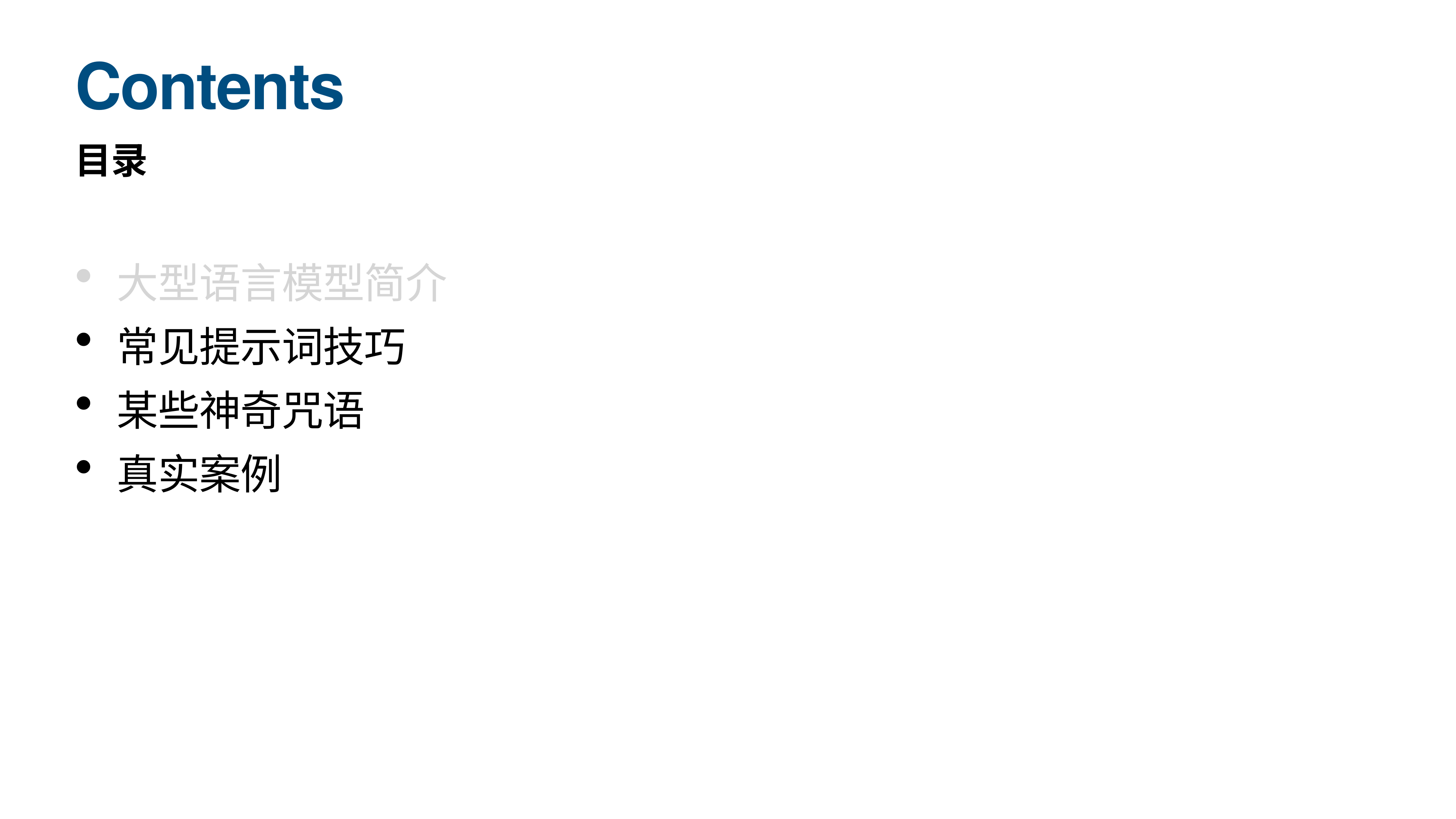

# Contents
目录
大型语言模型简介
常见提示词技巧
某些神奇咒语
真实案例